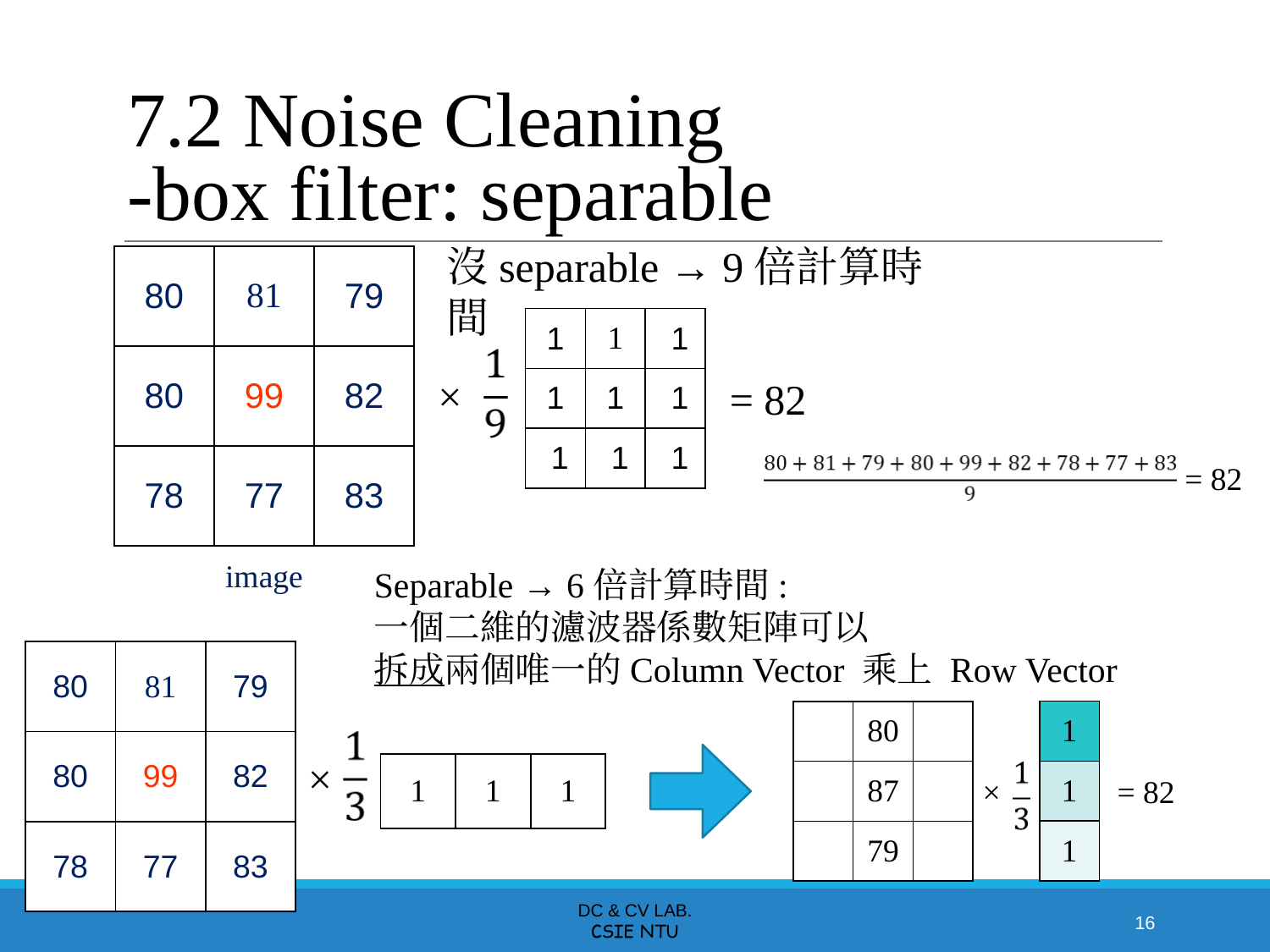

# 7.2 Noise Cleaning -box filter: separable
沒separable → 9倍計算時間
| 80 | 81 | 79 |
| --- | --- | --- |
| 80 | 99 | 82 |
| 78 | 77 | 83 |
| 1 | 1 | 1 |
| --- | --- | --- |
| 1 | 1 | 1 |
| 1 | 1 | 1 |

×
= 82

= 82
image
Separable → 6倍計算時間:
一個二維的濾波器係數矩陣可以
拆成兩個唯一的Column Vector 乘上 Row Vector
| 80 | 81 | 79 |
| --- | --- | --- |
| 80 | 99 | 82 |
| 78 | 77 | 83 |
| 1 |
| --- |
| 1 |
| 1 |
|  | 80 |  |
| --- | --- | --- |
|  | 87 |  |
|  | 79 |  |

×

×
| 1 | 1 | 1 |
| --- | --- | --- |
= 82
DC & CV LAB.
CSIE NTU
16